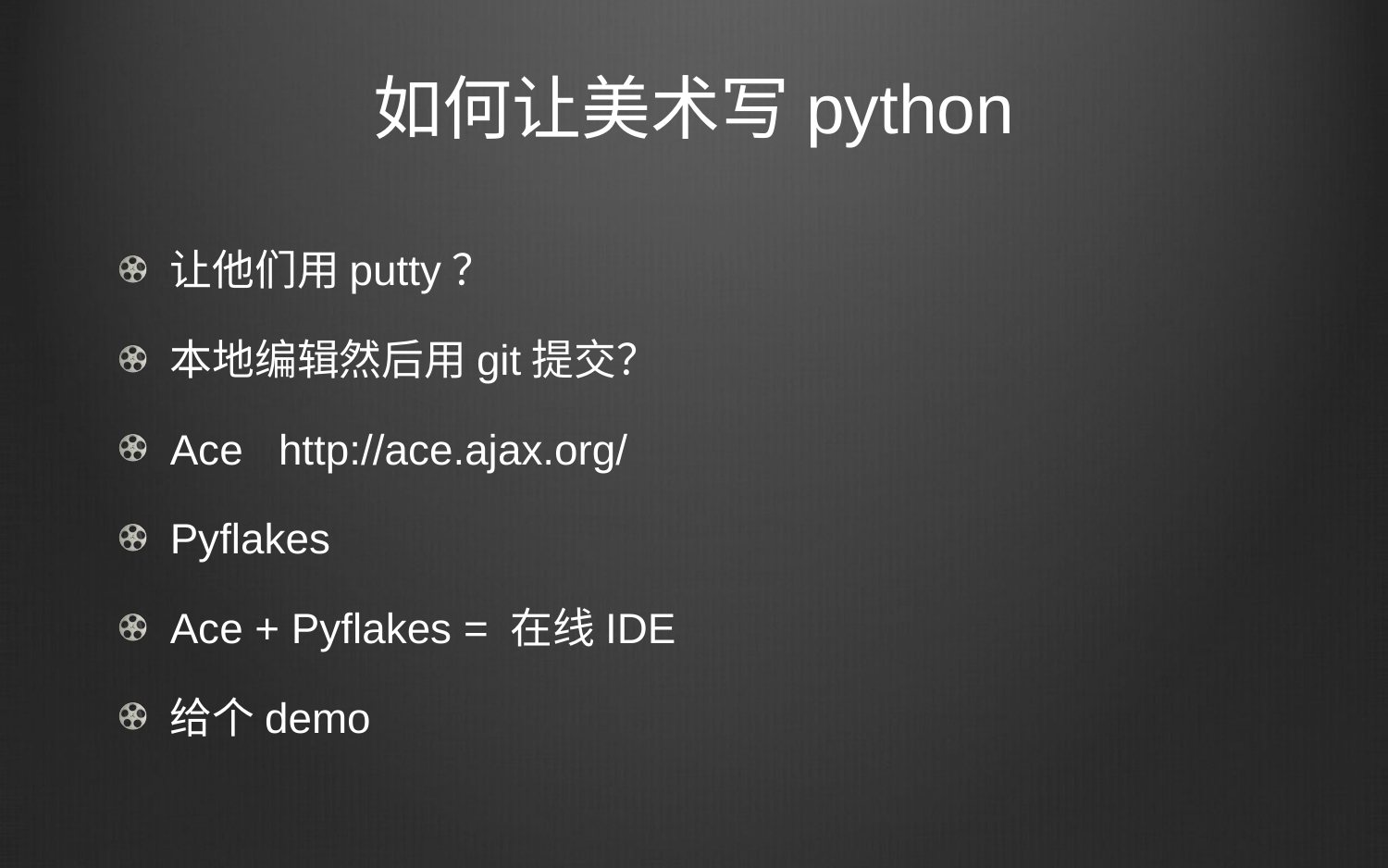

# 如何让美术写python
让他们用putty？
本地编辑然后用git提交？
Ace   http://ace.ajax.org/
Pyflakes
Ace + Pyflakes = 在线IDE
给个demo